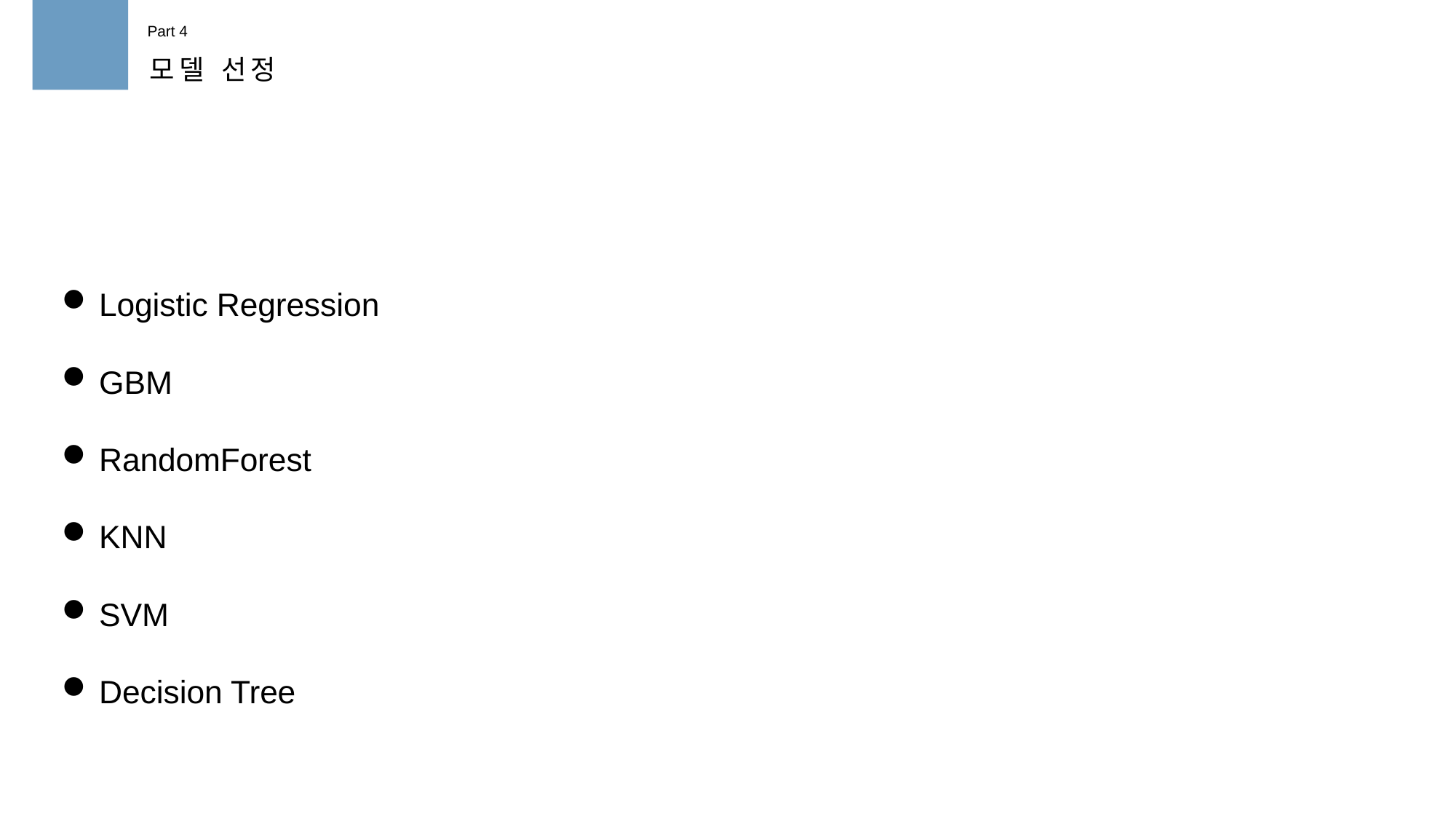

Part 4
모델 선정
Logistic Regression
GBM
RandomForest
KNN
SVM
Decision Tree